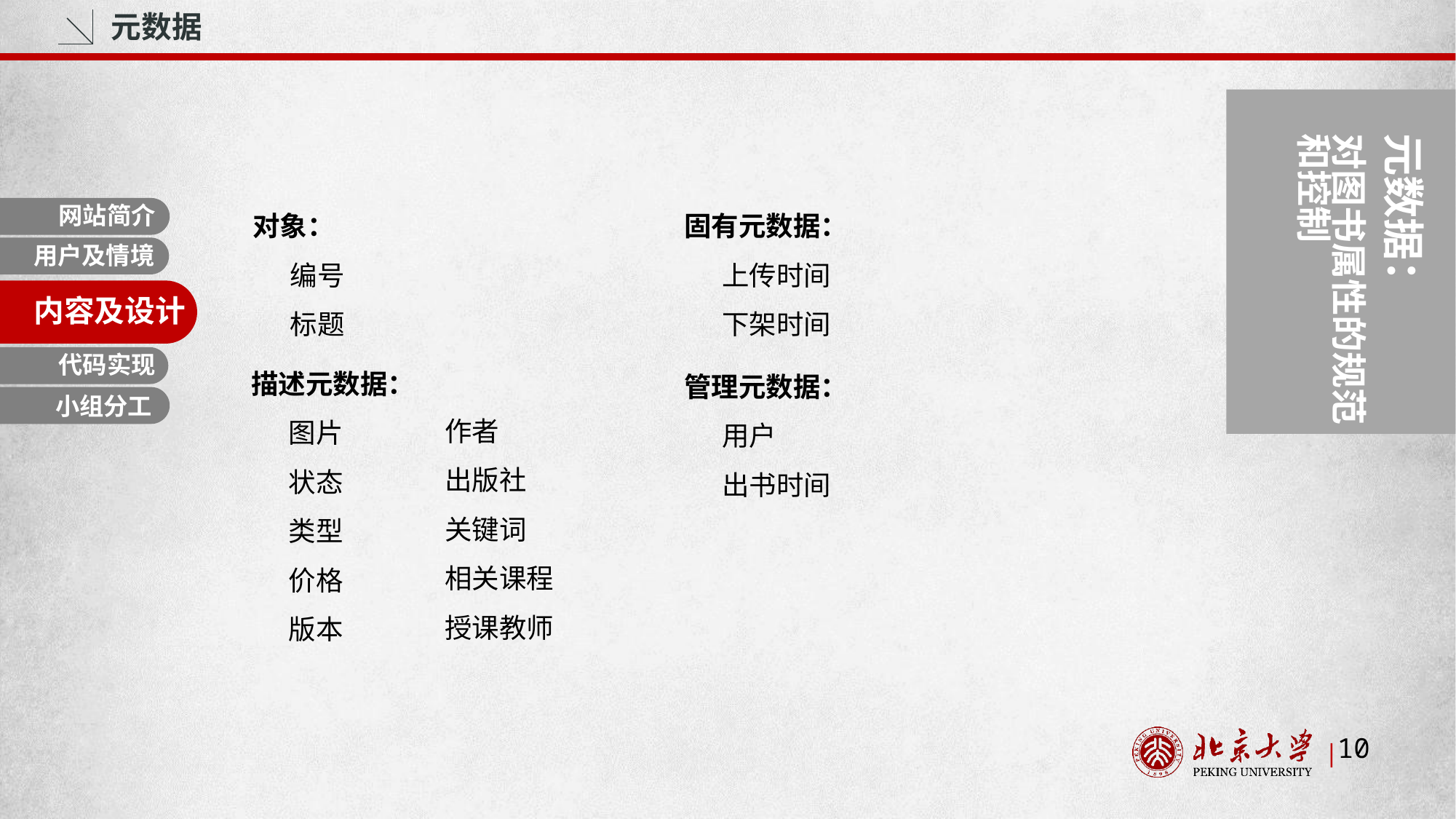

元数据

元数据：
对图书属性的规范和控制
对象：
     编号
     标题
固有元数据：
     上传时间
     下架时间
网站简介

用户及情境
内容与设计

内容及设计
描述元数据：
     图片
     状态
     类型
     价格
     版本
代码实现

管理元数据：
     用户
     出书时间

小组分工
     作者
     出版社
     关键词
     相关课程
     授课教师
10